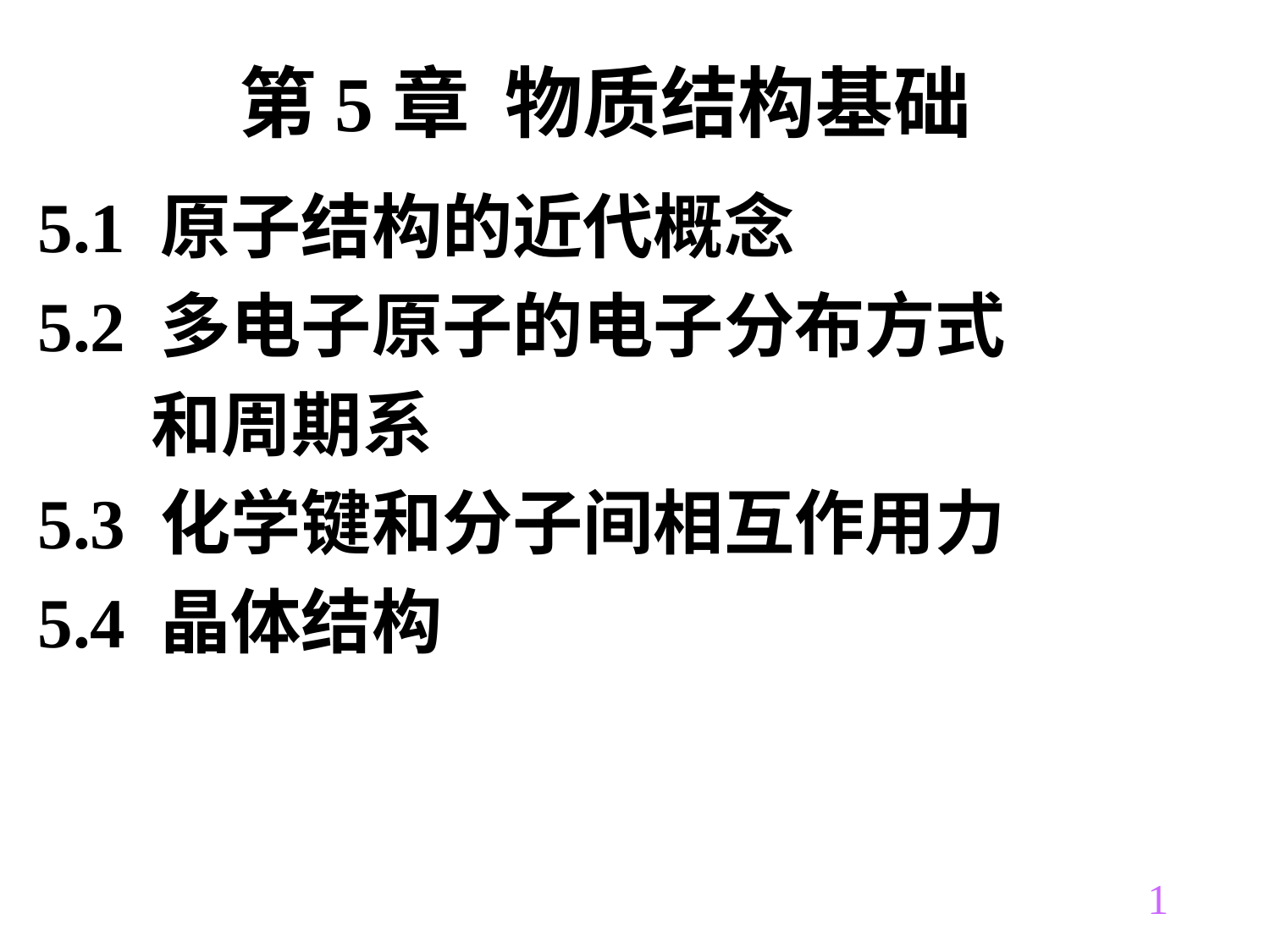

# 第5章  物质结构基础
5.1 原子结构的近代概念
5.2 多电子原子的电子分布方式
      和周期系
5.3 化学键和分子间相互作用力
5.4 晶体结构